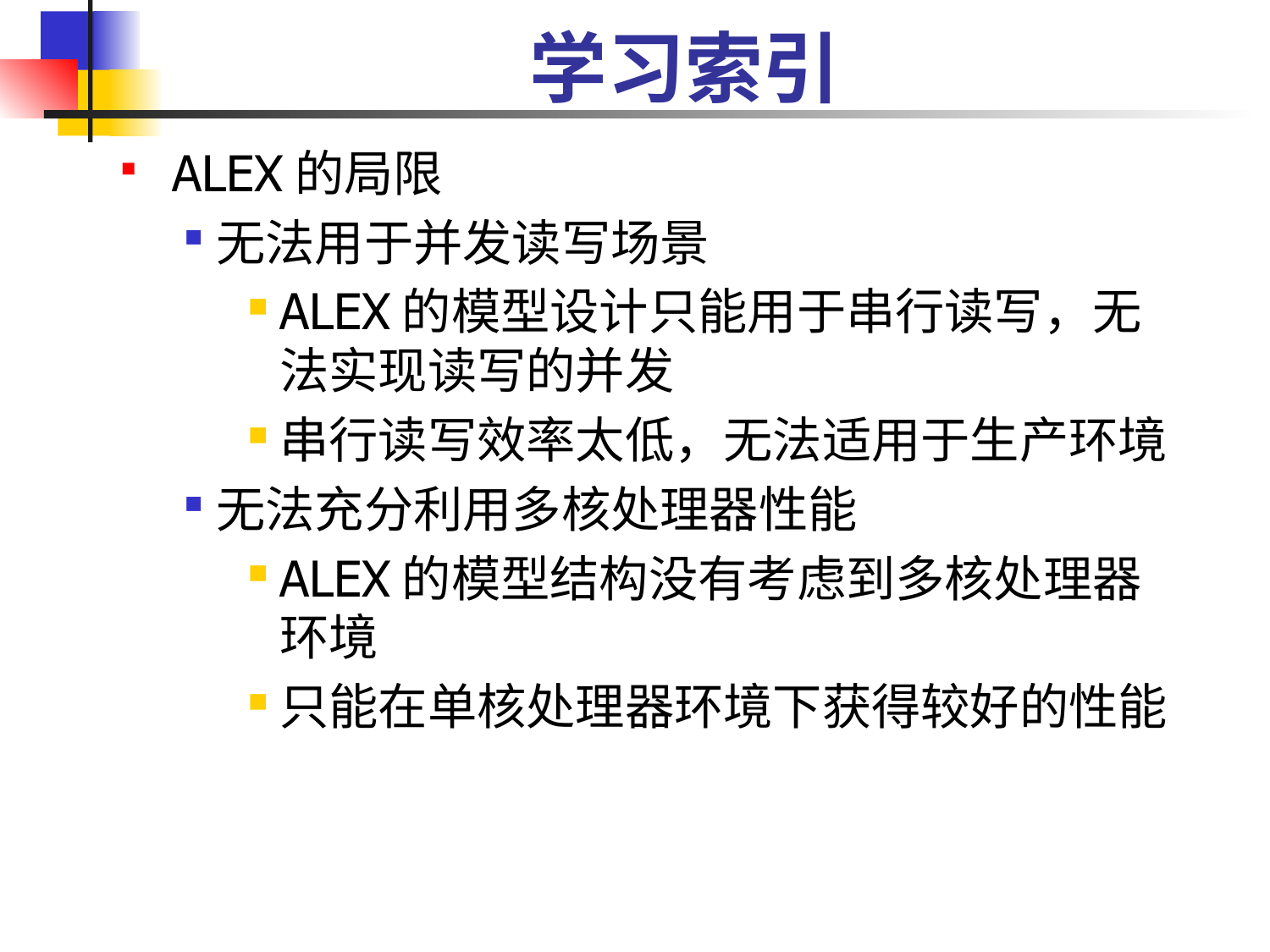

# 学习索引
 ALEX的局限
无法用于并发读写场景
ALEX的模型设计只能用于串行读写，无法实现读写的并发
串行读写效率太低，无法适用于生产环境
无法充分利用多核处理器性能
ALEX的模型结构没有考虑到多核处理器环境
只能在单核处理器环境下获得较好的性能